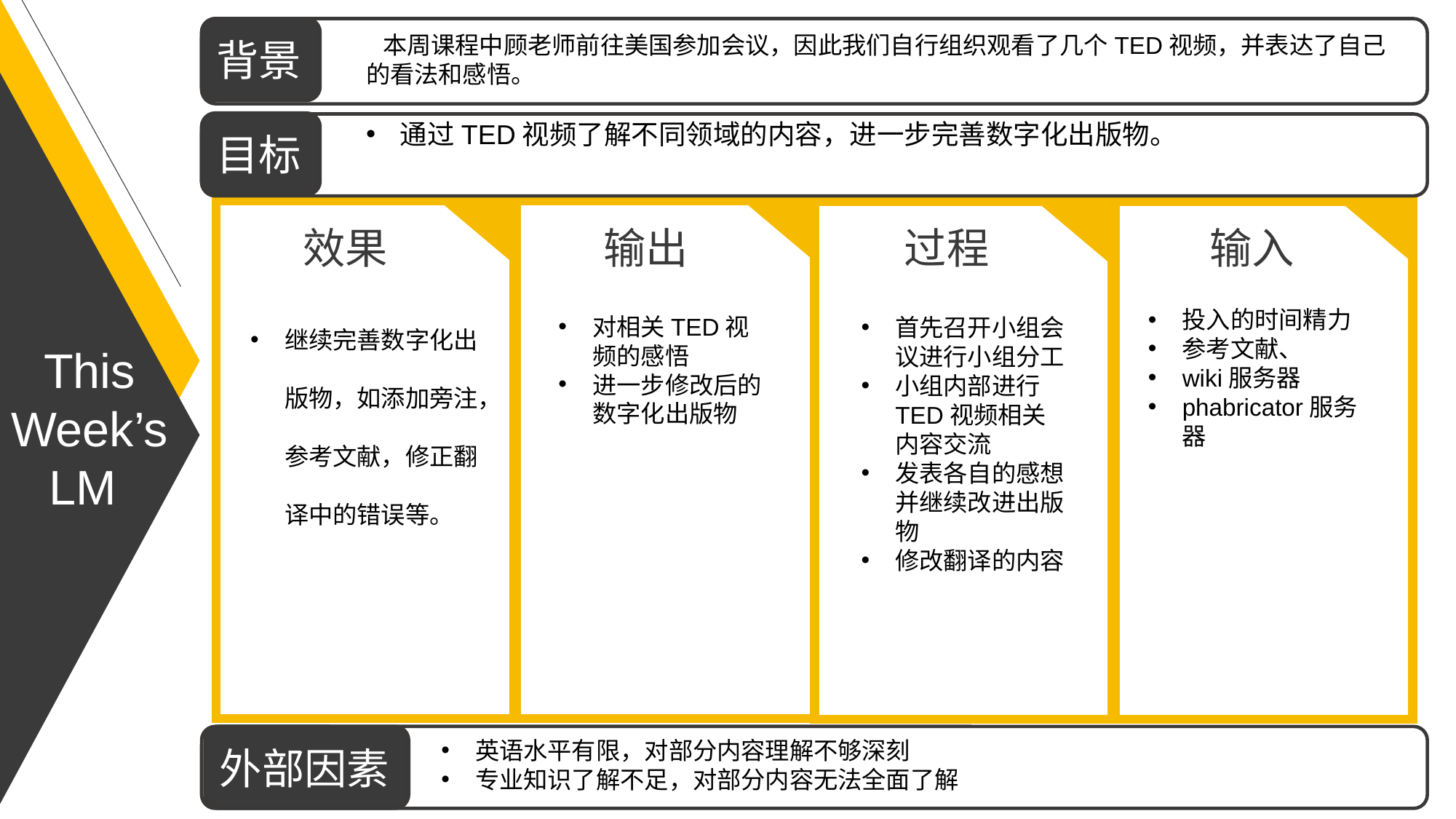

背景
目标

效果
输出
过程
输入

外部因素
  本周课程中顾老师前往美国参加会议，因此我们自行组织观看了几个TED视频，并表达了自己的看法和感悟。
通过TED视频了解不同领域的内容，进一步完善数字化出版物。
继续完善数字化出版物，如添加旁注，参考文献，修正翻译中的错误等。
投入的时间精力
参考文献、
wiki服务器
phabricator服务器
对相关TED视频的感悟
进一步修改后的数字化出版物
首先召开小组会议进行小组分工
小组内部进行TED视频相关内容交流
发表各自的感想并继续改进出版物
修改翻译的内容
This
Week’s
LM
英语水平有限，对部分内容理解不够深刻
专业知识了解不足，对部分内容无法全面了解